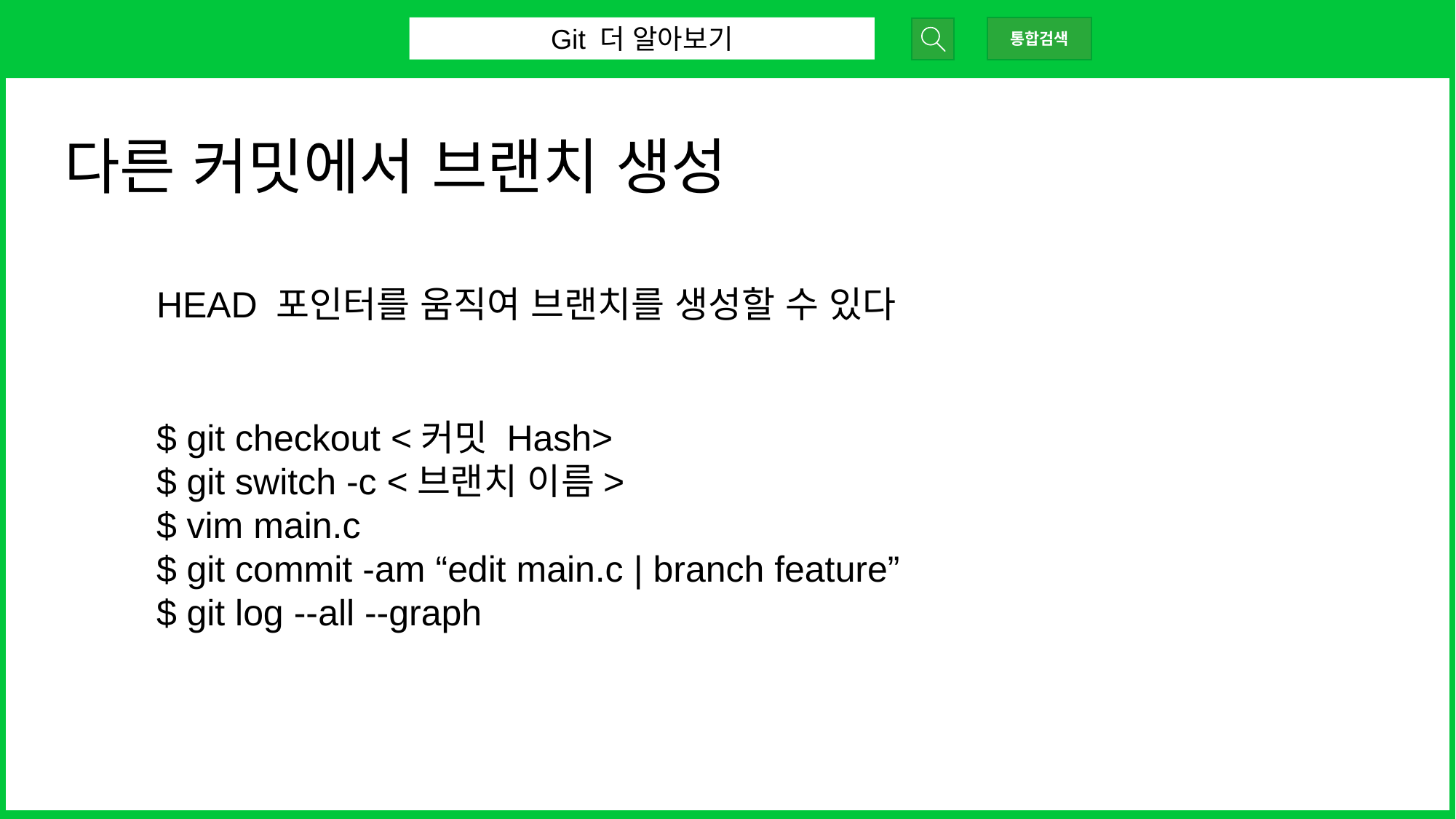

Git 더 알아보기
통합검색

다른 커밋에서 브랜치 생성
HEAD 포인터를 움직여 브랜치를 생성할 수 있다
$ git checkout <커밋 Hash>
$ git switch -c <브랜치 이름>
$ vim main.c
$ git commit -am “edit main.c | branch feature”
$ git log --all --graph